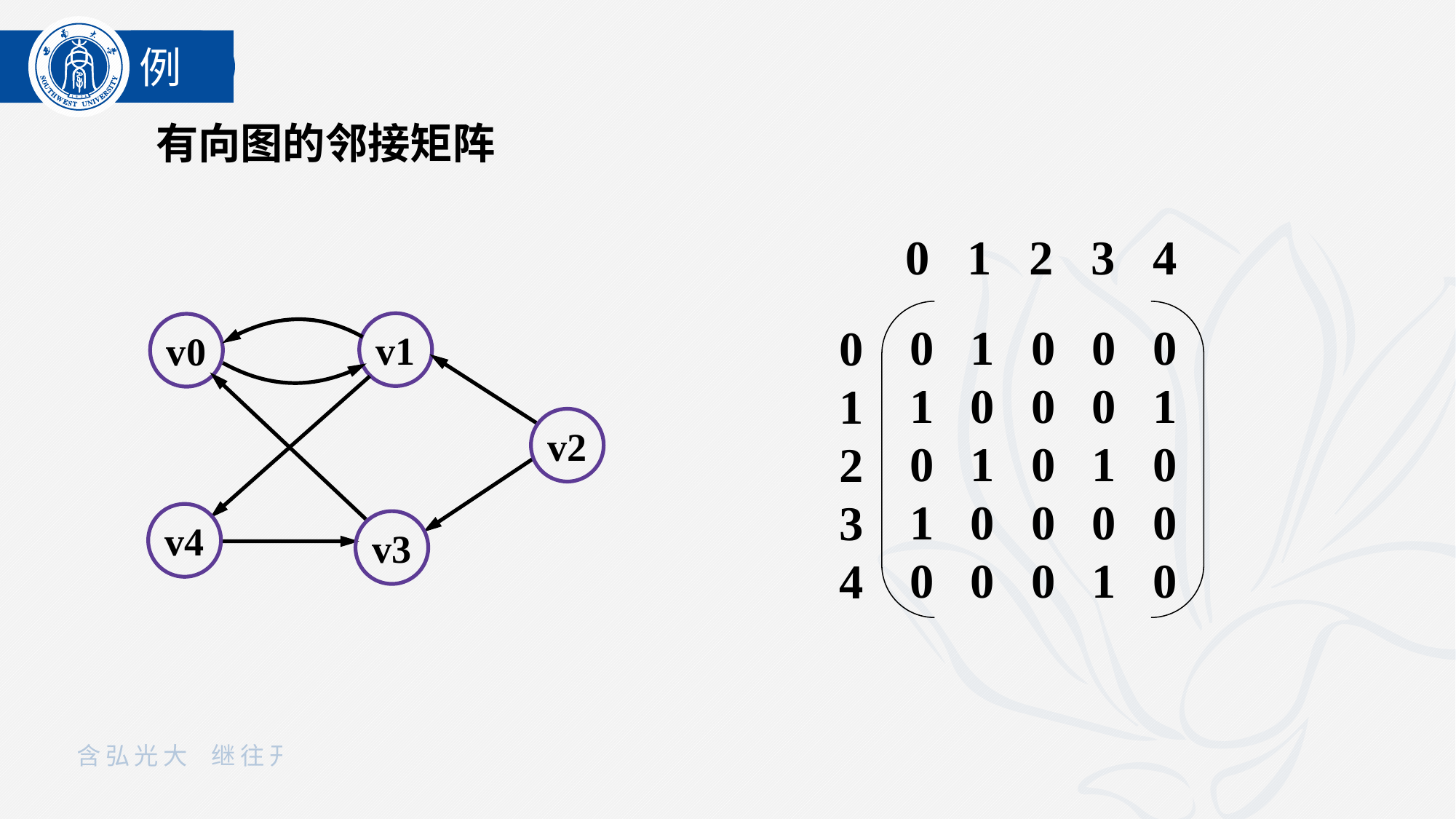

例
  有向图的邻接矩阵
0   1   2   3   4
 0   1   0   0   0
 1   0   0   0   1
 0   1   0   1   0
 1   0   0   0   0
 0   0   0   1   0
0
1
2
3
4

v1
v0

v2

v4
v3